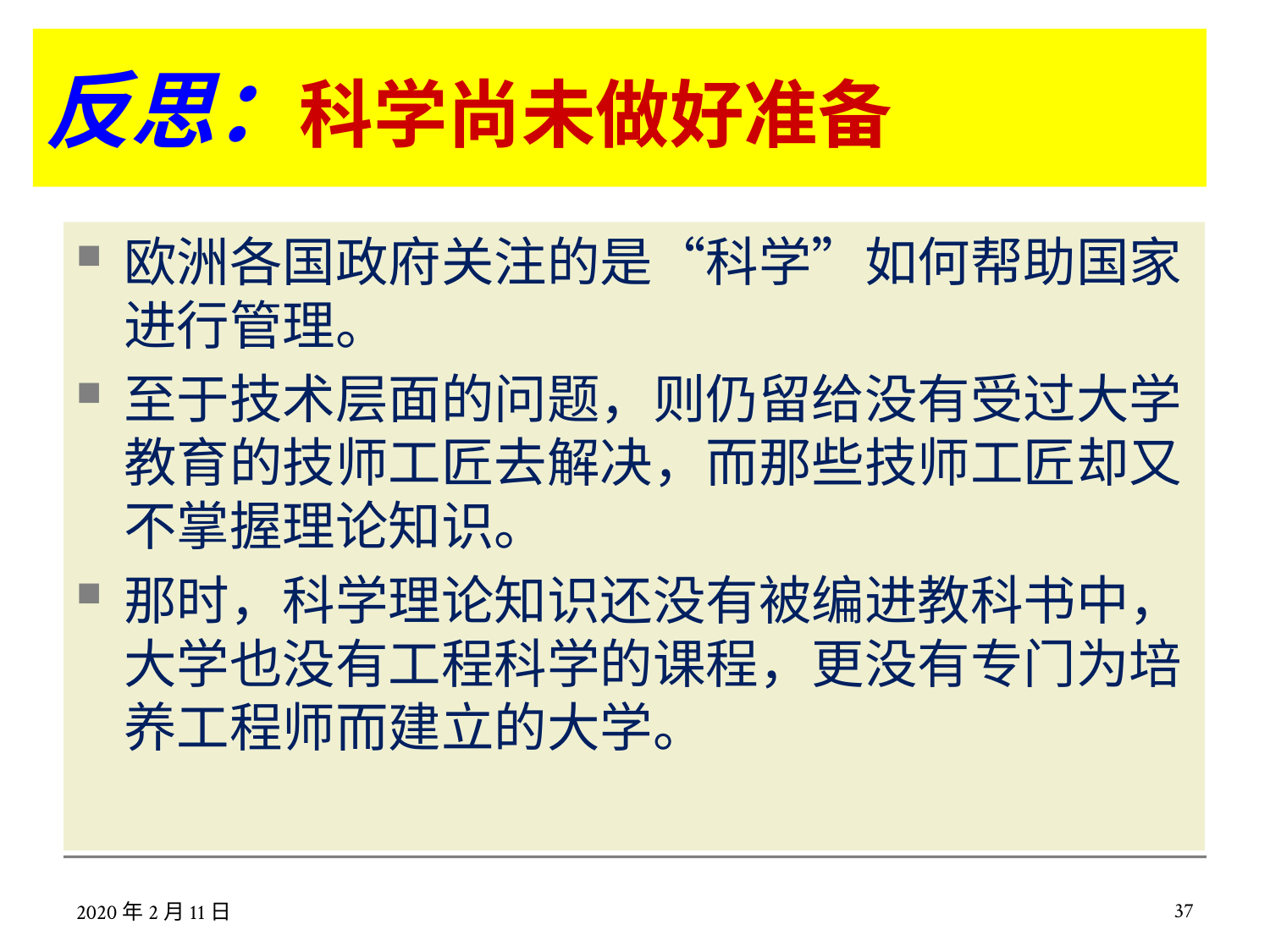

# 反思：科学尚未做好准备
欧洲各国政府关注的是“科学”如何帮助国家进行管理。
至于技术层面的问题，则仍留给没有受过大学教育的技师工匠去解决，而那些技师工匠却又不掌握理论知识。
那时，科学理论知识还没有被编进教科书中，大学也没有工程科学的课程，更没有专门为培养工程师而建立的大学。
2020年2月11日
37